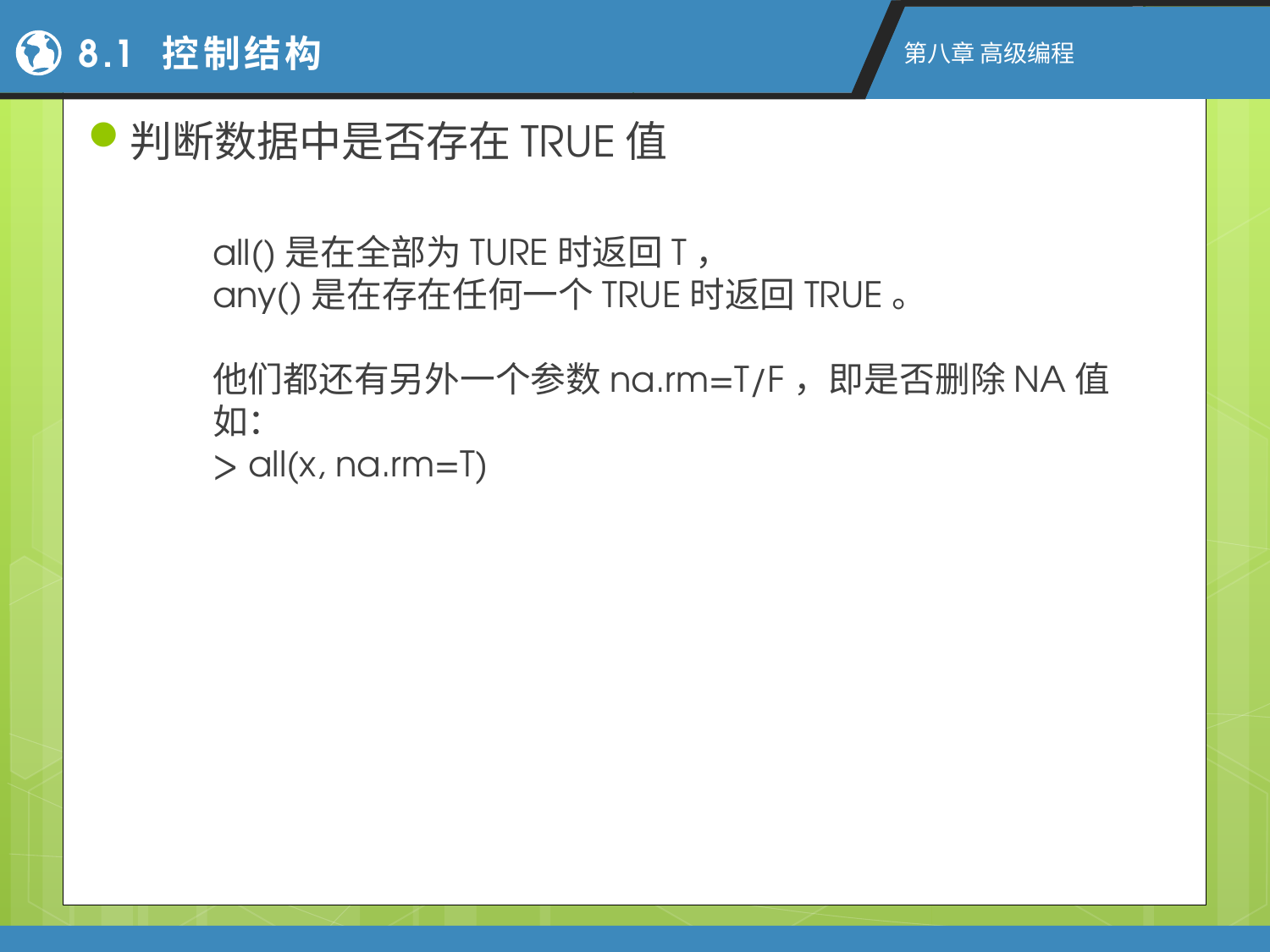

8.1 控制结构

第八章 高级编程
判断数据中是否存在TRUE值
all()是在全部为TURE时返回T，
any()是在存在任何一个TRUE时返回TRUE。

他们都还有另外一个参数na.rm=T/F，即是否删除NA值
如：
> all(x, na.rm=T)